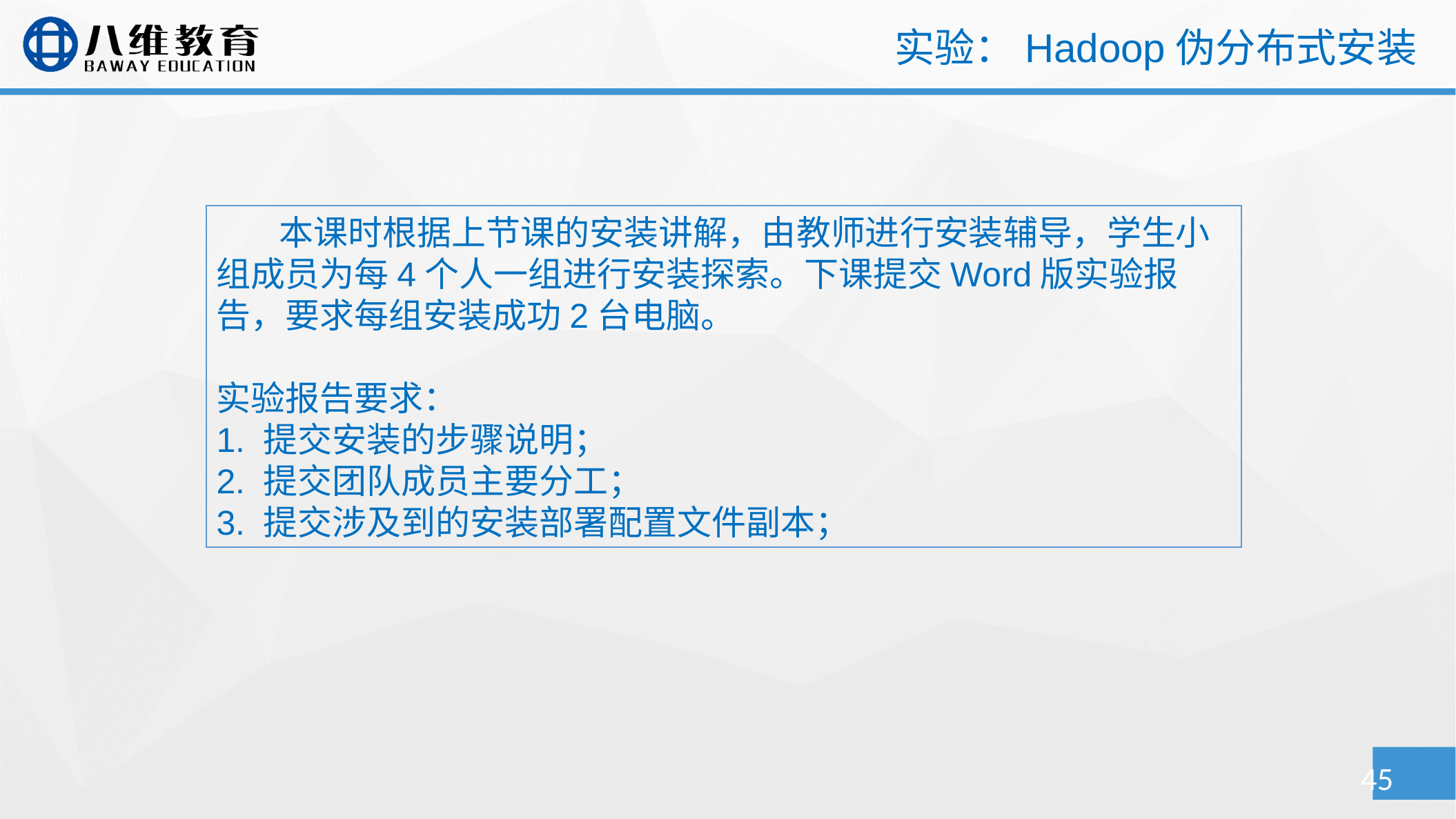

# 实验：Hadoop伪分布式安装
       本课时根据上节课的安装讲解，由教师进行安装辅导，学生小组成员为每4个人一组进行安装探索。下课提交Word版实验报告，要求每组安装成功2台电脑。

实验报告要求：
1. 提交安装的步骤说明；
2. 提交团队成员主要分工；
3. 提交涉及到的安装部署配置文件副本；